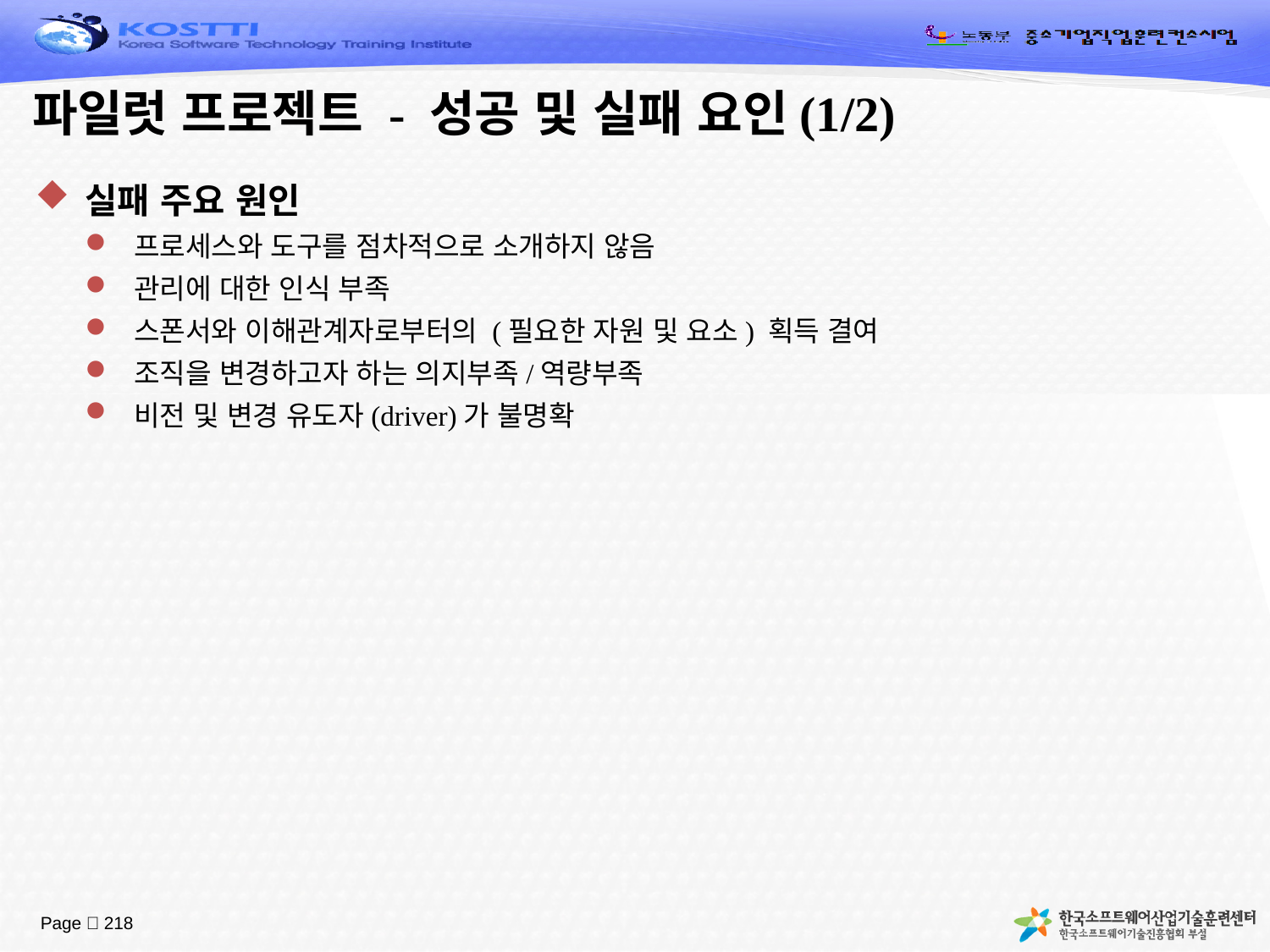

# 파일럿 프로젝트 - 성공 및 실패 요인(1/2)
실패 주요 원인
프로세스와 도구를 점차적으로 소개하지 않음
관리에 대한 인식 부족
스폰서와 이해관계자로부터의 (필요한 자원 및 요소) 획득 결여
조직을 변경하고자 하는 의지부족/역량부족
비전 및 변경 유도자(driver)가 불명확